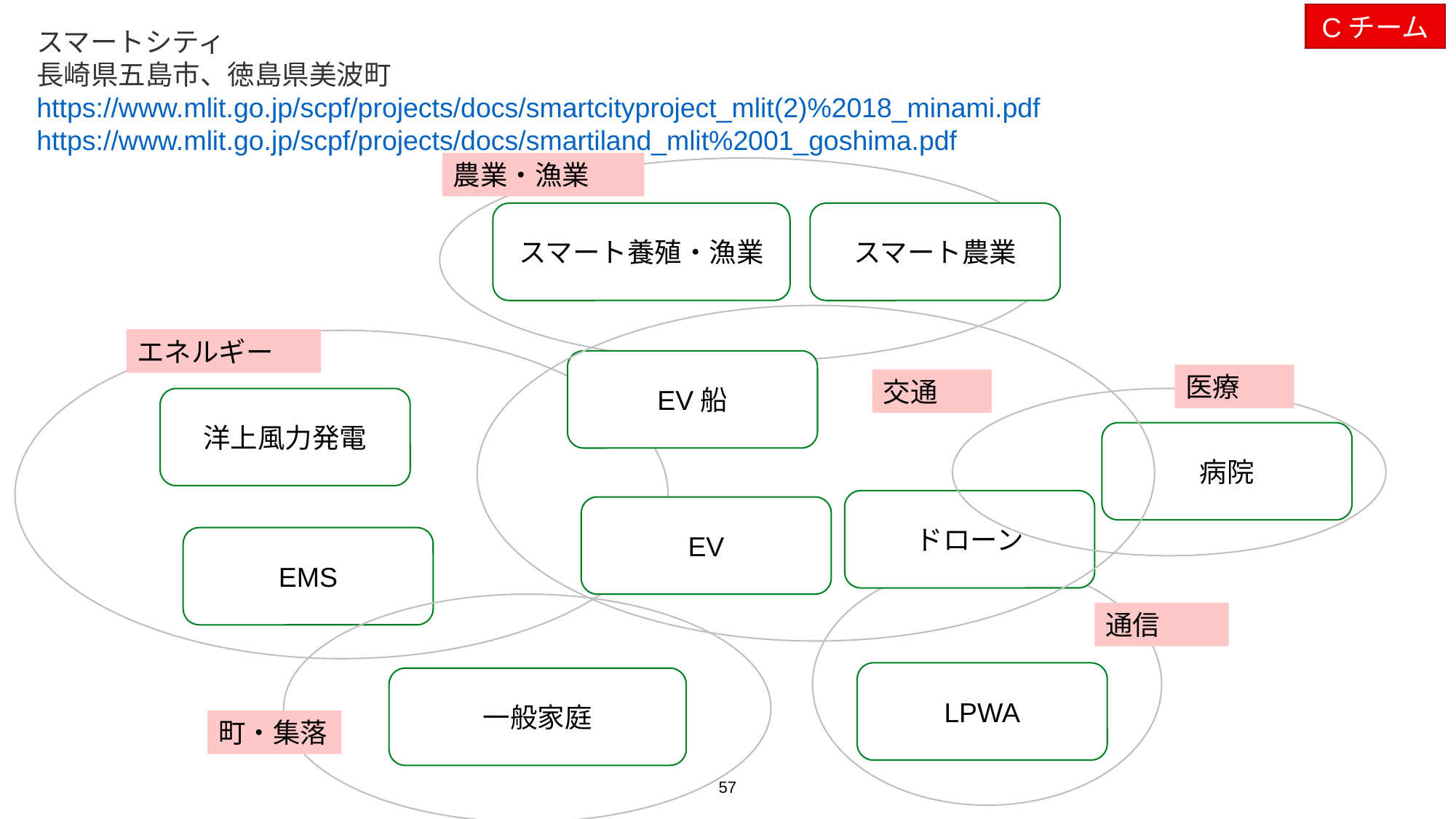

Cチーム
スマートシティ
長崎県五島市、徳島県美波町
https://www.mlit.go.jp/scpf/projects/docs/smartcityproject_mlit(2)%2018_minami.pdf
https://www.mlit.go.jp/scpf/projects/docs/smartiland_mlit%2001_goshima.pdf

農業・漁業

スマート養殖・漁業
スマート農業

エネルギー

EV船
医療
交通
洋上風力発電

病院
ドローン
EV
EMS

通信
LPWA
一般家庭
町・集落
57